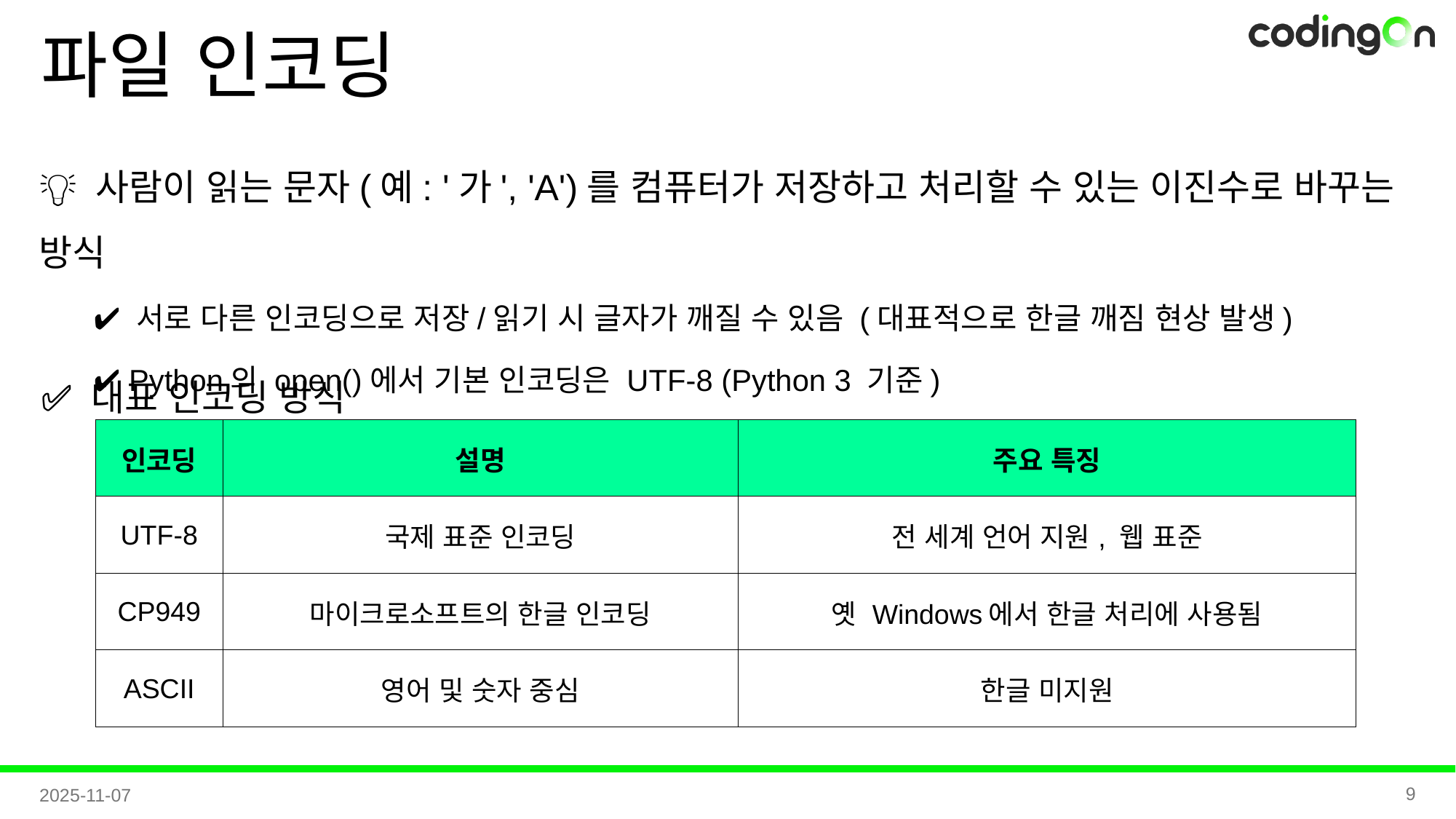

# 파일 인코딩
💡 사람이 읽는 문자(예: '가', 'A')를 컴퓨터가 저장하고 처리할 수 있는 이진수로 바꾸는 방식
✔️ 서로 다른 인코딩으로 저장/읽기 시 글자가 깨질 수 있음 (대표적으로 한글 깨짐 현상 발생)
✔️ Python의 open()에서 기본 인코딩은 UTF-8 (Python 3 기준)

✅ 대표 인코딩 방식
| 인코딩 | 설명 | 주요 특징 |
| --- | --- | --- |
| UTF-8 | 국제 표준 인코딩 | 전 세계 언어 지원, 웹 표준 |
| CP949 | 마이크로소프트의 한글 인코딩 | 옛 Windows에서 한글 처리에 사용됨 |
| ASCII | 영어 및 숫자 중심 | 한글 미지원 |
9
2025-11-07